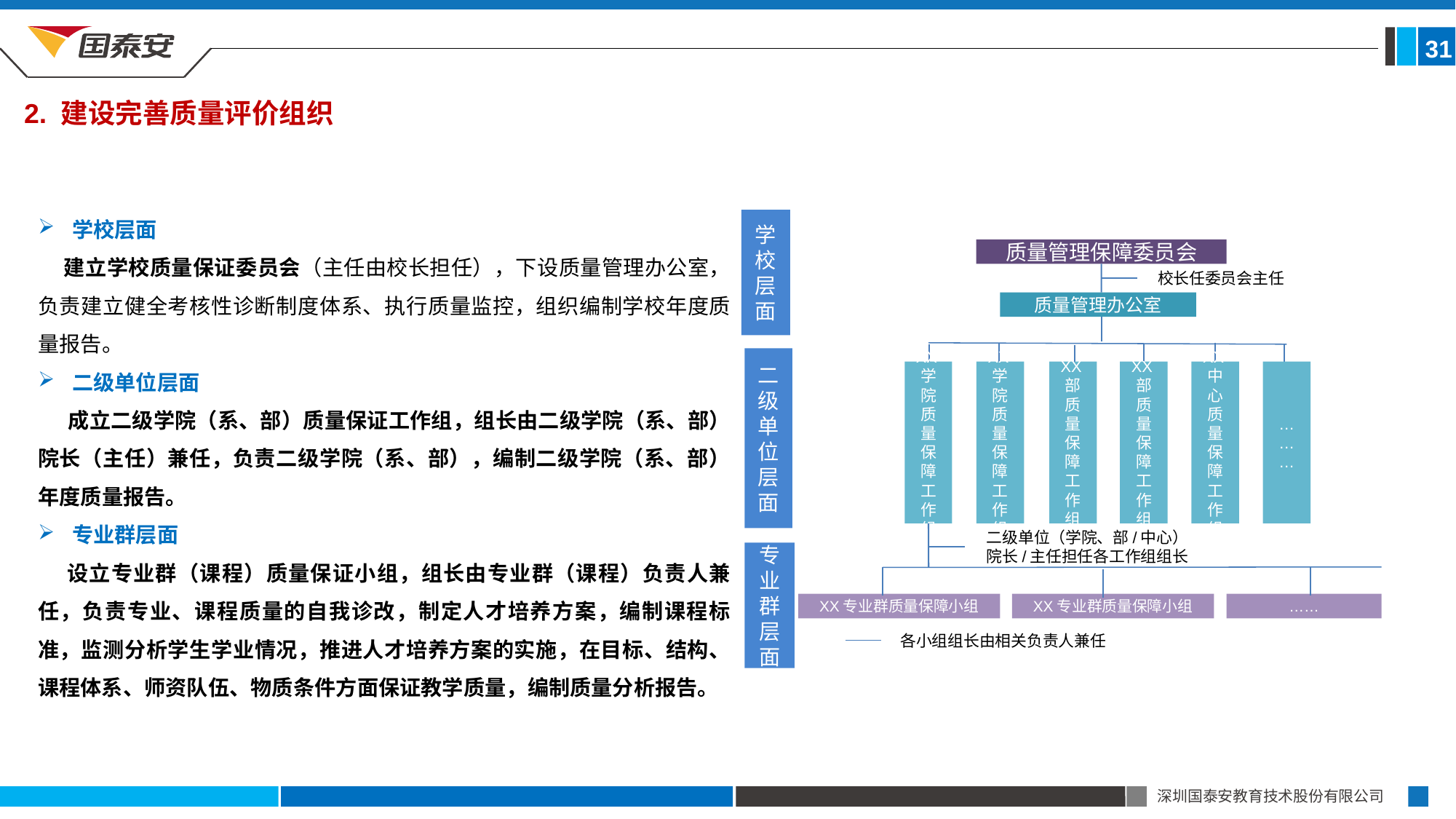

31
2. 建设完善质量评价组织
学校层面
    建立学校质量保证委员会（主任由校长担任），下设质量管理办公室，负责建立健全考核性诊断制度体系、执行质量监控，组织编制学校年度质量报告。
二级单位层面
     成立二级学院（系、部）质量保证工作组，组长由二级学院（系、部）院长（主任）兼任，负责二级学院（系、部），编制二级学院（系、部）年度质量报告。
专业群层面
    设立专业群（课程）质量保证小组，组长由专业群（课程）负责人兼任，负责专业、课程质量的自我诊改，制定人才培养方案，编制课程标准，监测分析学生学业情况，推进人才培养方案的实施，在目标、结构、课程体系、师资队伍、物质条件方面保证教学质量，编制质量分析报告。
学校层面
质量管理保障委员会
校长任委员会主任
质量管理办公室
二级单位层面
XX学院质量保障工作组
XX学院质量保障工作组
XX部质量保障工作组
XX部质量保障工作组
XX中心质量保障工作组
…
…
…
二级单位（学院、部/中心）
院长/主任担任各工作组组长
专业
群层面
XX专业群质量保障小组
XX专业群质量保障小组
……
各小组组长由相关负责人兼任